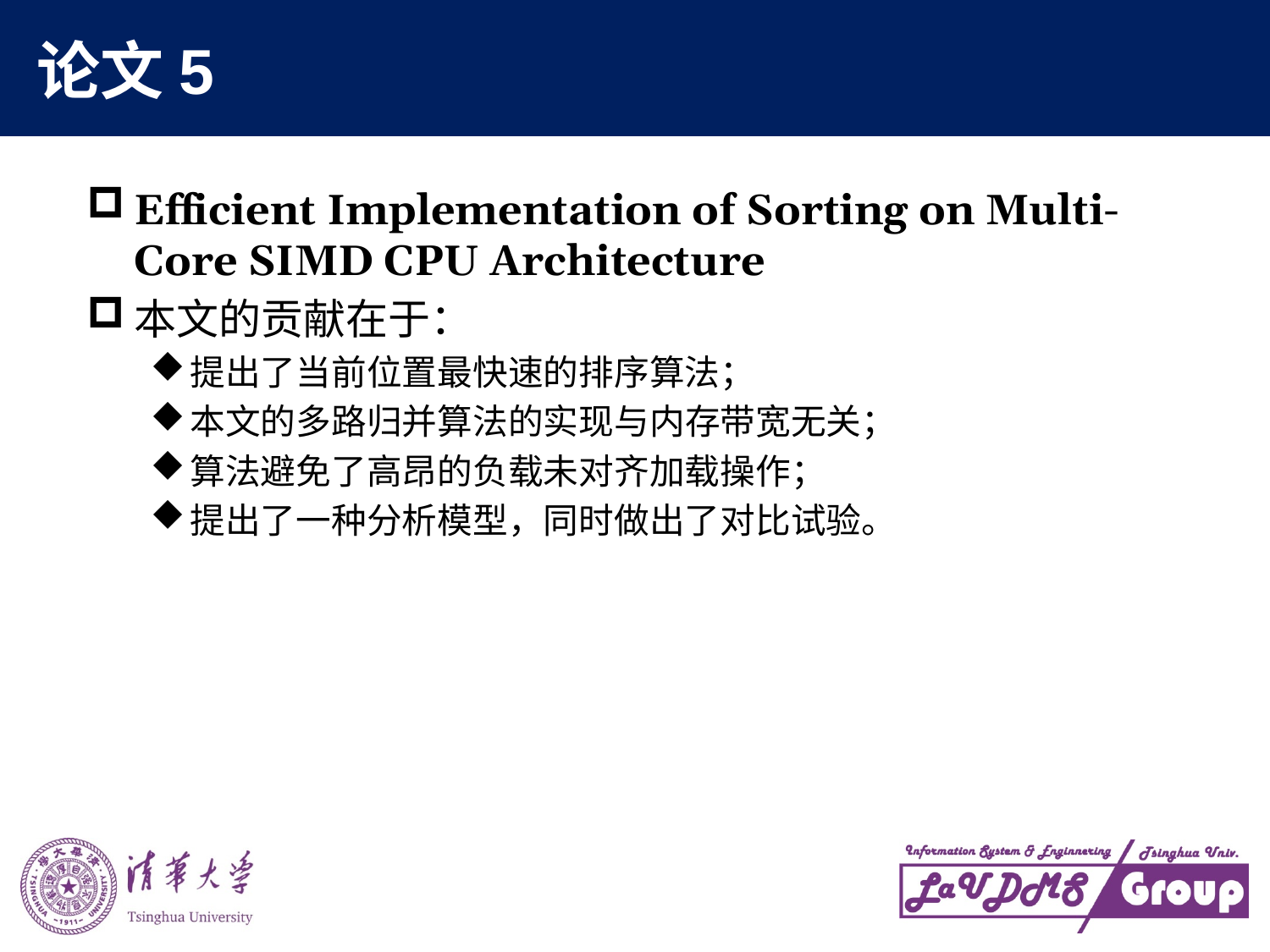

# 论文5
Efficient Implementation of Sorting on Multi-Core SIMD CPU Architecture
本文的贡献在于：
提出了当前位置最快速的排序算法；
本文的多路归并算法的实现与内存带宽无关；
算法避免了高昂的负载未对齐加载操作；
提出了一种分析模型，同时做出了对比试验。